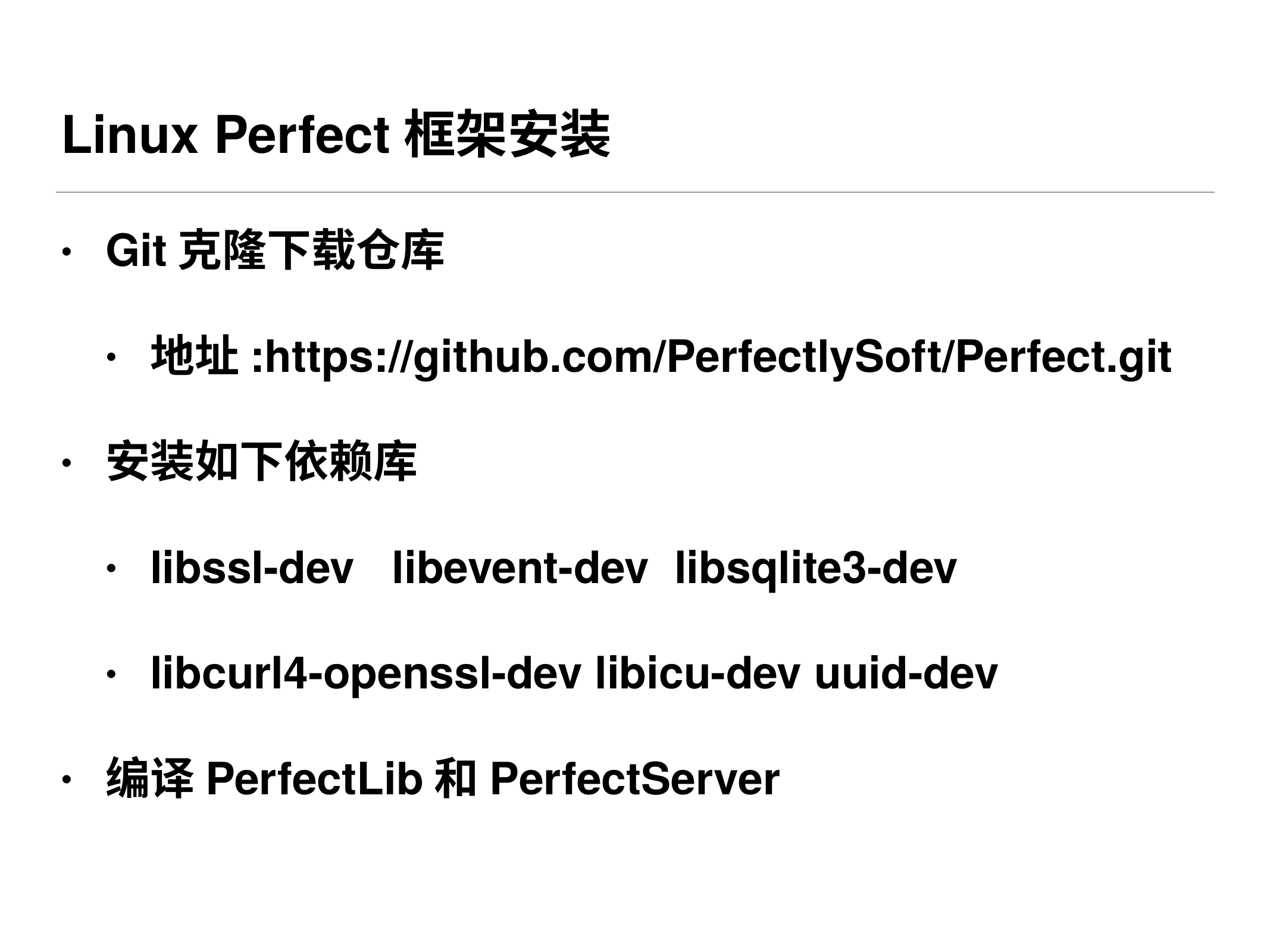

# Linux Perfect框架安装
Git克隆下载仓库
地址:https://github.com/PerfectlySoft/Perfect.git
安装如下依赖库
libssl-dev   libevent-dev  libsqlite3-dev
libcurl4-openssl-dev libicu-dev uuid-dev
编译PerfectLib和PerfectServer